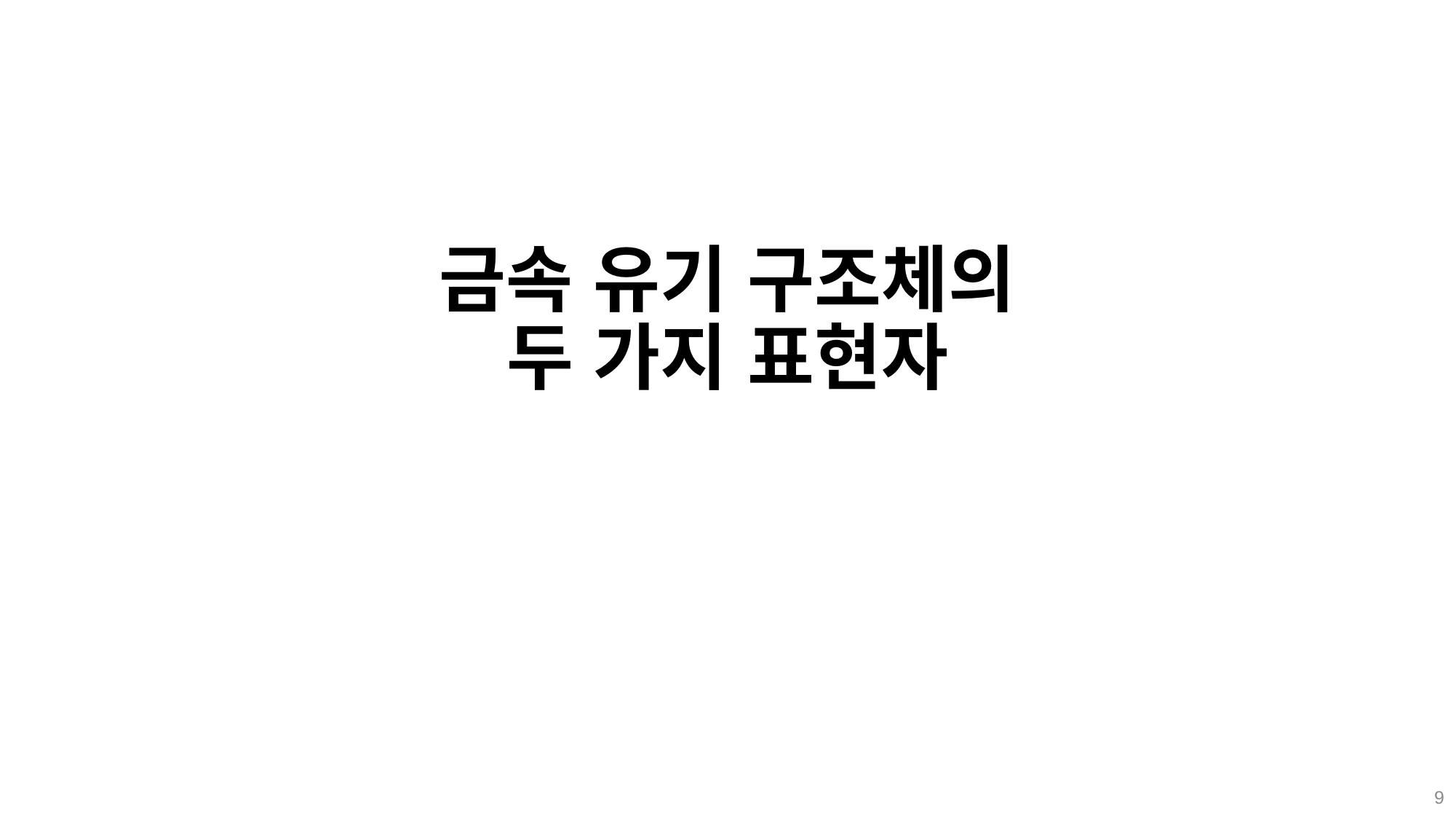

# 금속 유기 구조체의 두 가지 표현자
9